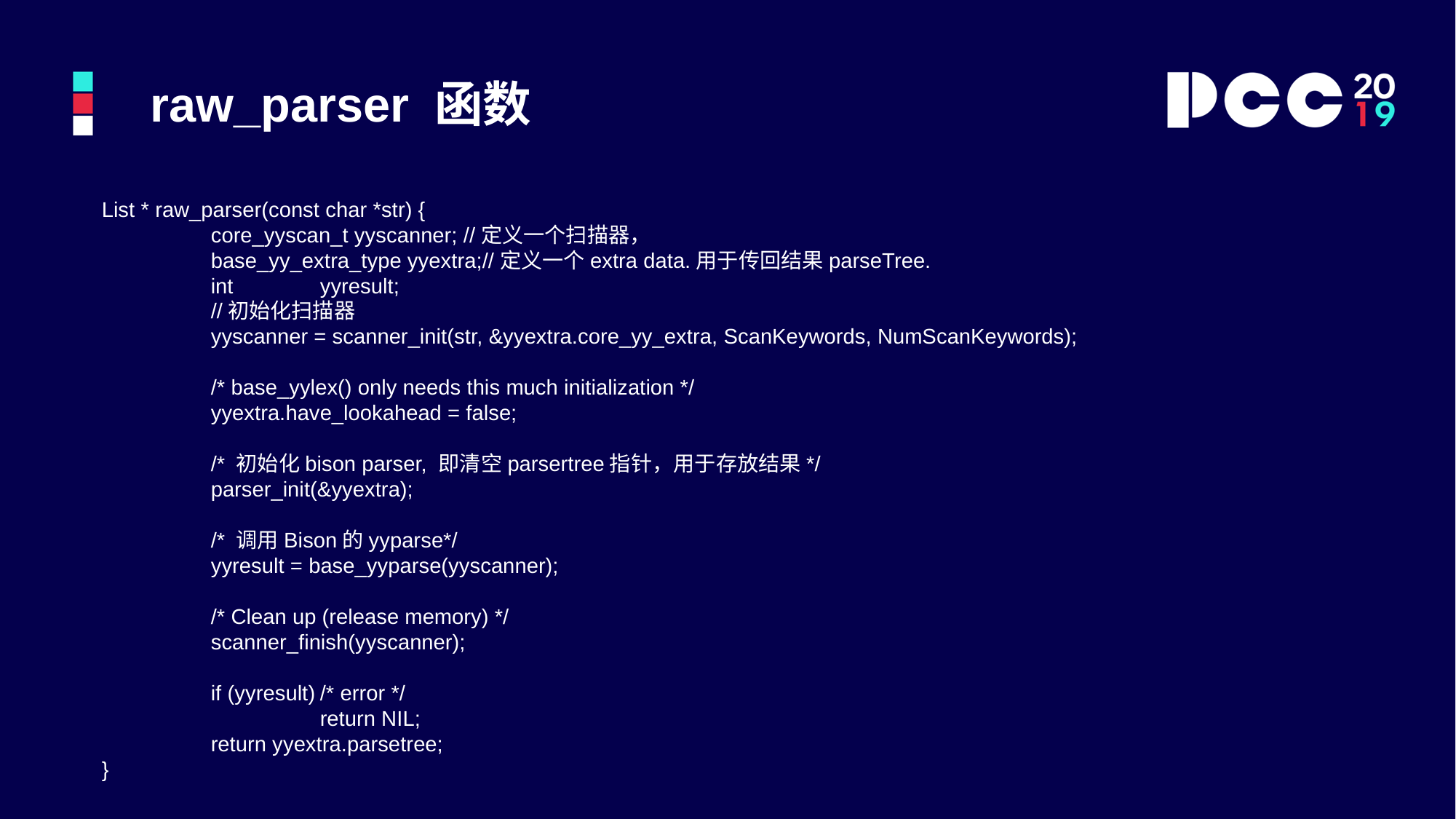

raw_parser 函数
List * raw_parser(const char *str) {
	core_yyscan_t yyscanner; //定义一个扫描器，
	base_yy_extra_type yyextra;//定义一个extra data.用于传回结果parseTree.
	int	yyresult;
	//初始化扫描器
	yyscanner = scanner_init(str, &yyextra.core_yy_extra, ScanKeywords, NumScanKeywords);

	/* base_yylex() only needs this much initialization */
	yyextra.have_lookahead = false;

	/* 初始化bison parser, 即清空parsertree指针，用于存放结果*/
	parser_init(&yyextra);

	/* 调用Bison的yyparse*/
	yyresult = base_yyparse(yyscanner);

	/* Clean up (release memory) */
	scanner_finish(yyscanner);

	if (yyresult)	/* error */
		return NIL;
	return yyextra.parsetree;
}